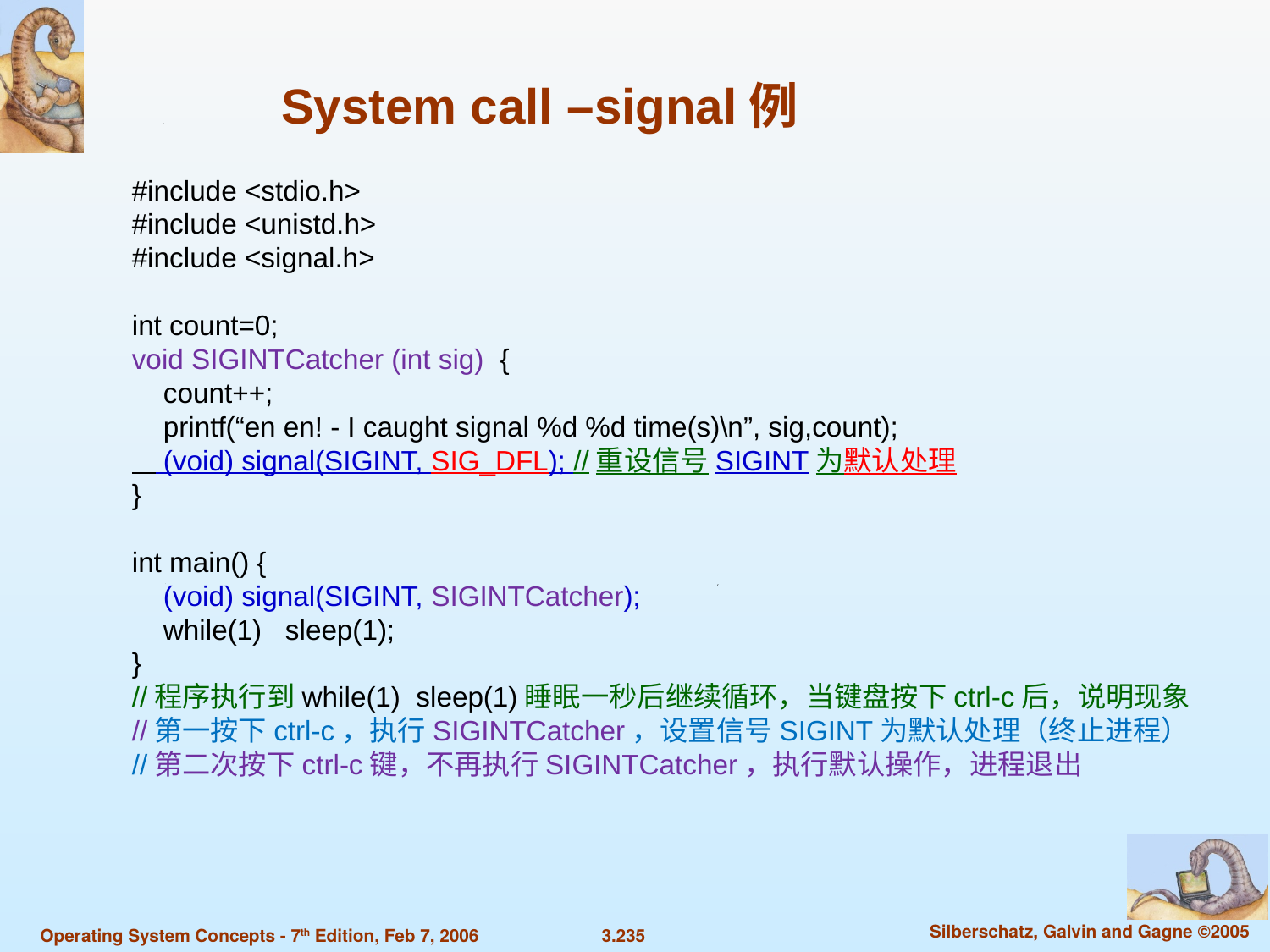

System call –signal例
#include <stdio.h>
#include <unistd.h>
#include <signal.h>

int count=0;
void SIGINTCatcher (int sig)  {
    count++;
    printf(“en en! - I caught signal %d %d time(s)\n”, sig,count);
    (void) signal(SIGINT, SIG_DFL); //重设信号SIGINT为默认处理
}

int main() {
    (void) signal(SIGINT, SIGINTCatcher);
    while(1)   sleep(1);
}
//程序执行到while(1)  sleep(1)睡眠一秒后继续循环，当键盘按下ctrl-c后，说明现象
//第一按下ctrl-c，执行SIGINTCatcher，设置信号SIGINT为默认处理（终止进程）
//第二次按下ctrl-c键，不再执行SIGINTCatcher，执行默认操作，进程退出